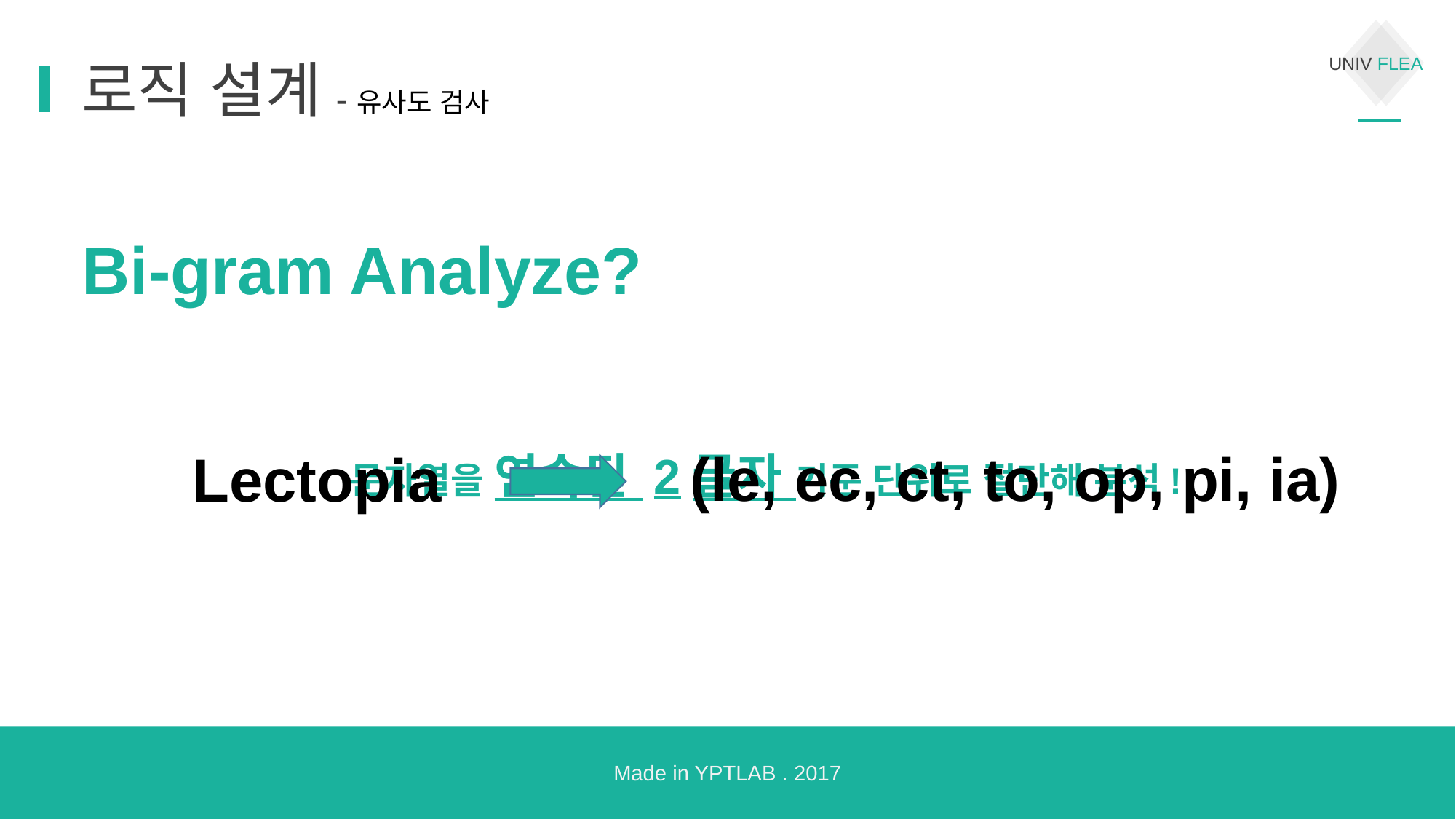

로직 설계-유사도 검사

Bi-gram Analyze?
(le, ec, ct, to, op, pi, ia)
Lectopia

문자열을 연속된 2글자 기준 단위로 절단해 분석!

Made in YPTLAB . 2017